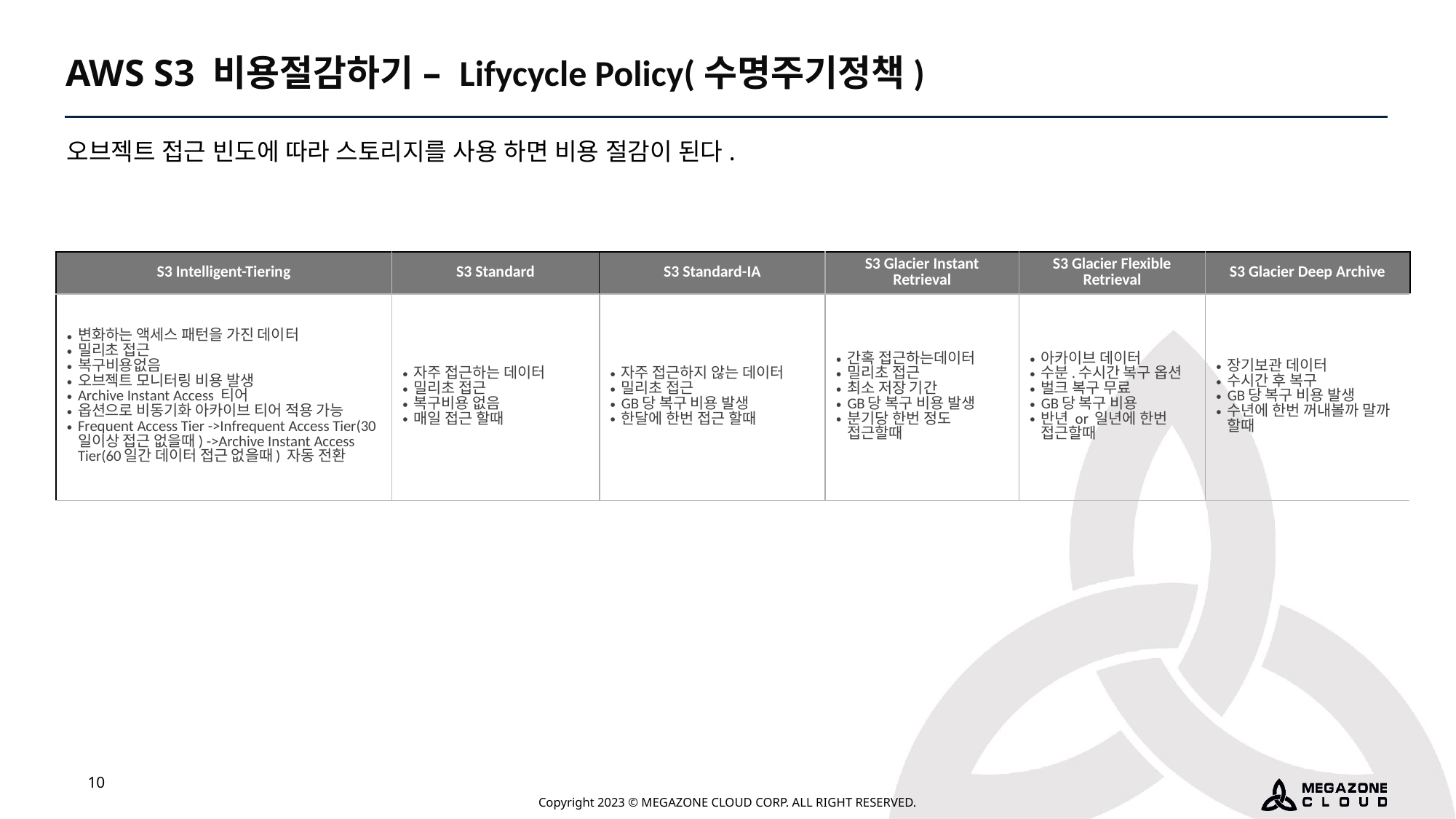

AWS S3 비용절감하기 – Lifycycle Policy(수명주기정책)
오브젝트 접근 빈도에 따라 스토리지를 사용 하면 비용 절감이 된다.
| S3 Intelligent-Tiering | S3 Standard | S3 Standard-IA | S3 Glacier Instant Retrieval | S3 Glacier Flexible Retrieval | S3 Glacier Deep Archive |
| --- | --- | --- | --- | --- | --- |
| 변화하는 액세스 패턴을 가진 데이터 밀리초 접근 복구비용없음 오브젝트 모니터링 비용 발생 Archive Instant Access 티어 옵션으로 비동기화 아카이브 티어 적용 가능 Frequent Access Tier ->Infrequent Access Tier(30일이상 접근 없을때) ->Archive Instant Access Tier(60일간 데이터 접근 없을때) 자동 전환 | 자주 접근하는 데이터 밀리초 접근 복구비용 없음 매일 접근 할때 | 자주 접근하지 않는 데이터 밀리초 접근 GB당 복구 비용 발생 한달에 한번 접근 할때 | 간혹 접근하는데이터 밀리초 접근 최소 저장 기간 GB당 복구 비용 발생 분기당 한번 정도 접근할때 | 아카이브 데이터 수분.수시간 복구 옵션 벌크 복구 무료 GB당 복구 비용 반년 or 일년에 한번 접근할때 | 장기보관 데이터 수시간 후 복구 GB당 복구 비용 발생 수년에 한번 꺼내볼까 말까 할때 |